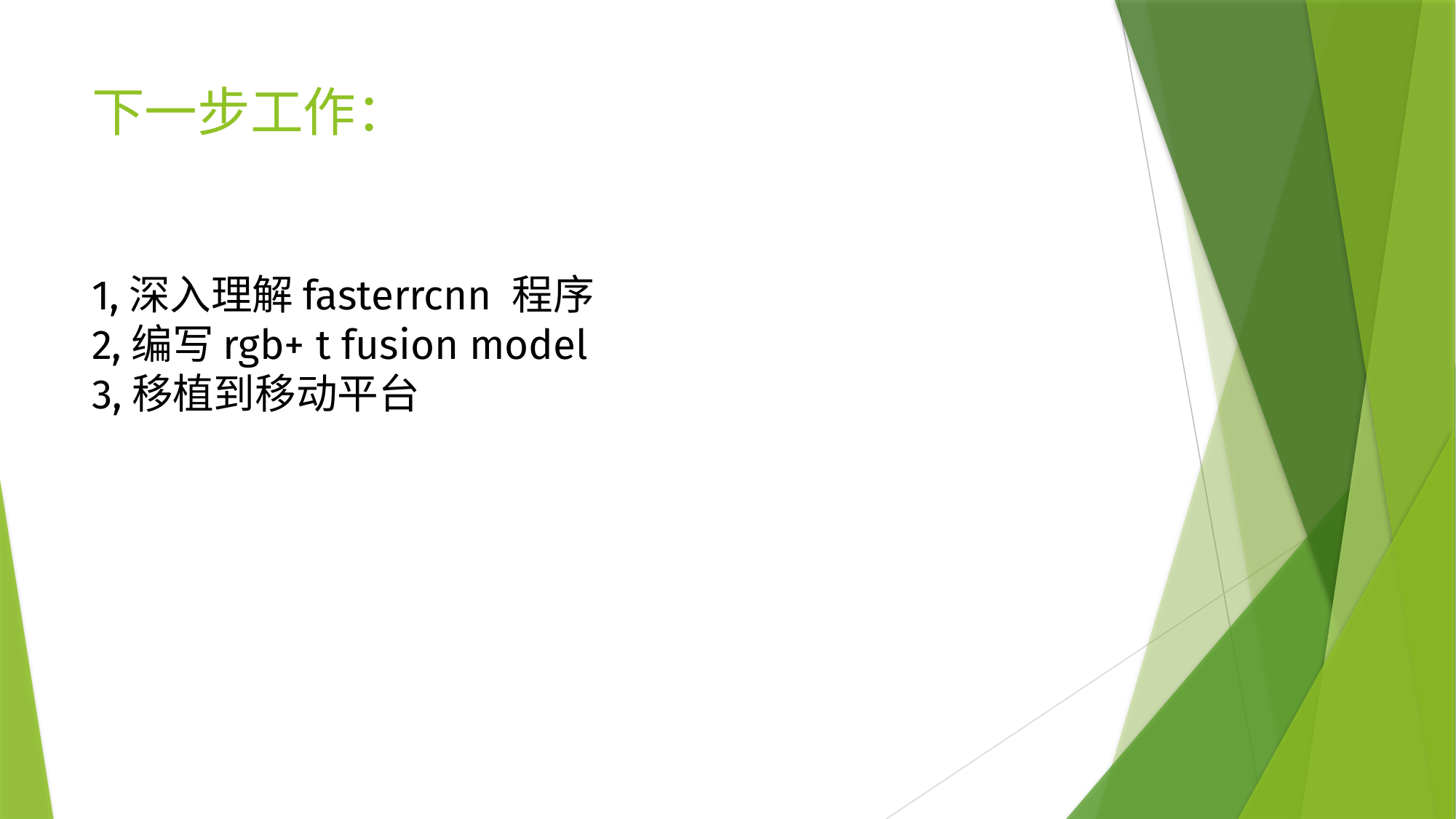

# 下一步工作： 1,深入理解fasterrcnn 程序 2,编写rgb+ t fusion model 3,移植到移动平台